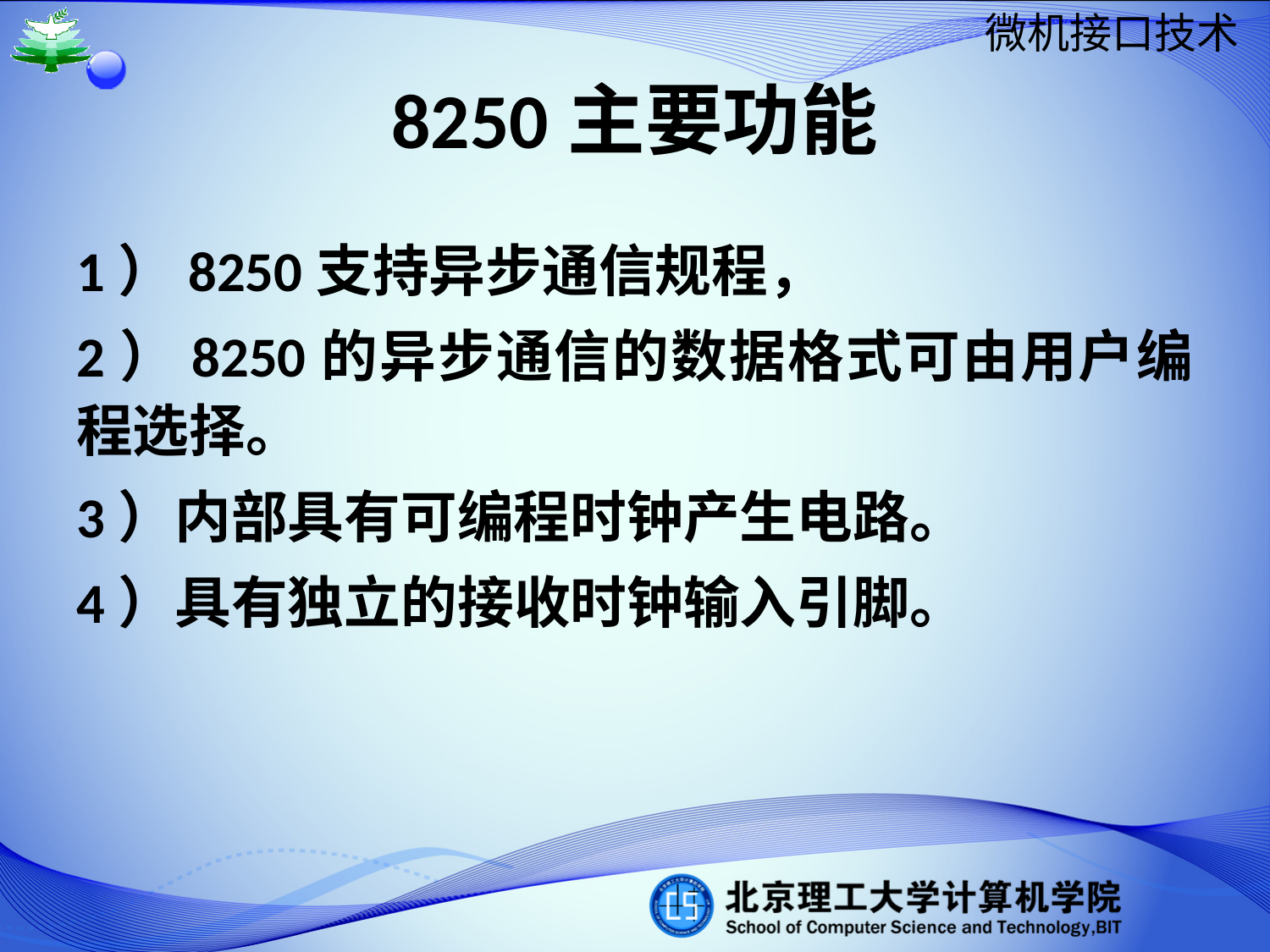

# 8250主要功能
1）8250支持异步通信规程，
2）8250的异步通信的数据格式可由用户编程选择。
3）内部具有可编程时钟产生电路。
4）具有独立的接收时钟输入引脚。